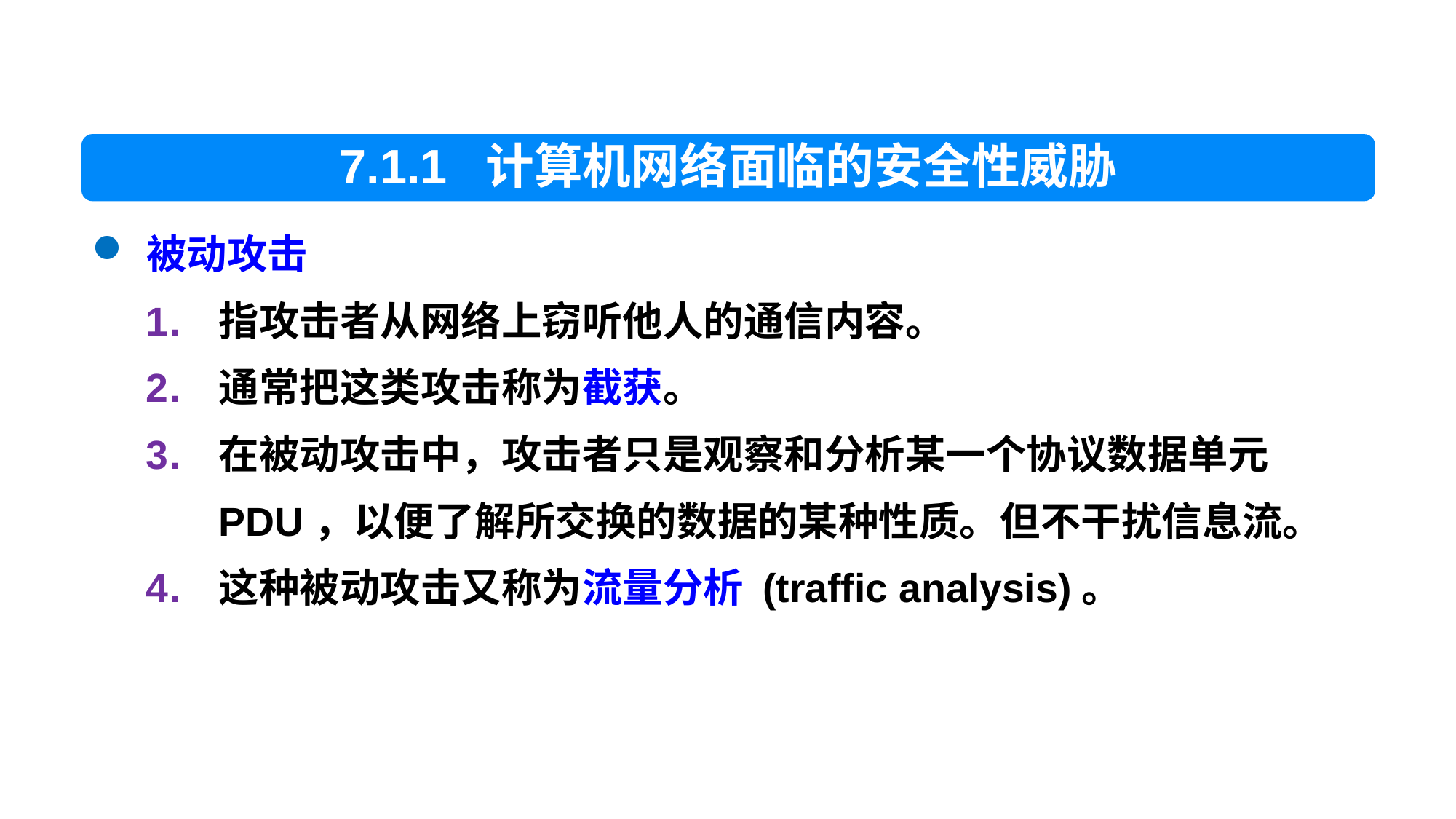

7.1.1  计算机网络面临的安全性威胁

计算机网络上的通信面临以下两大类威胁：被动攻击和主动攻击。
被动攻击
指攻击者从网络上窃听他人的通信内容。
通常把这类攻击称为截获。
在被动攻击中，攻击者只是观察和分析某一个协议数据单元 PDU，以便了解所交换的数据的某种性质。但不干扰信息流。
这种被动攻击又称为流量分析 (traffic analysis)。